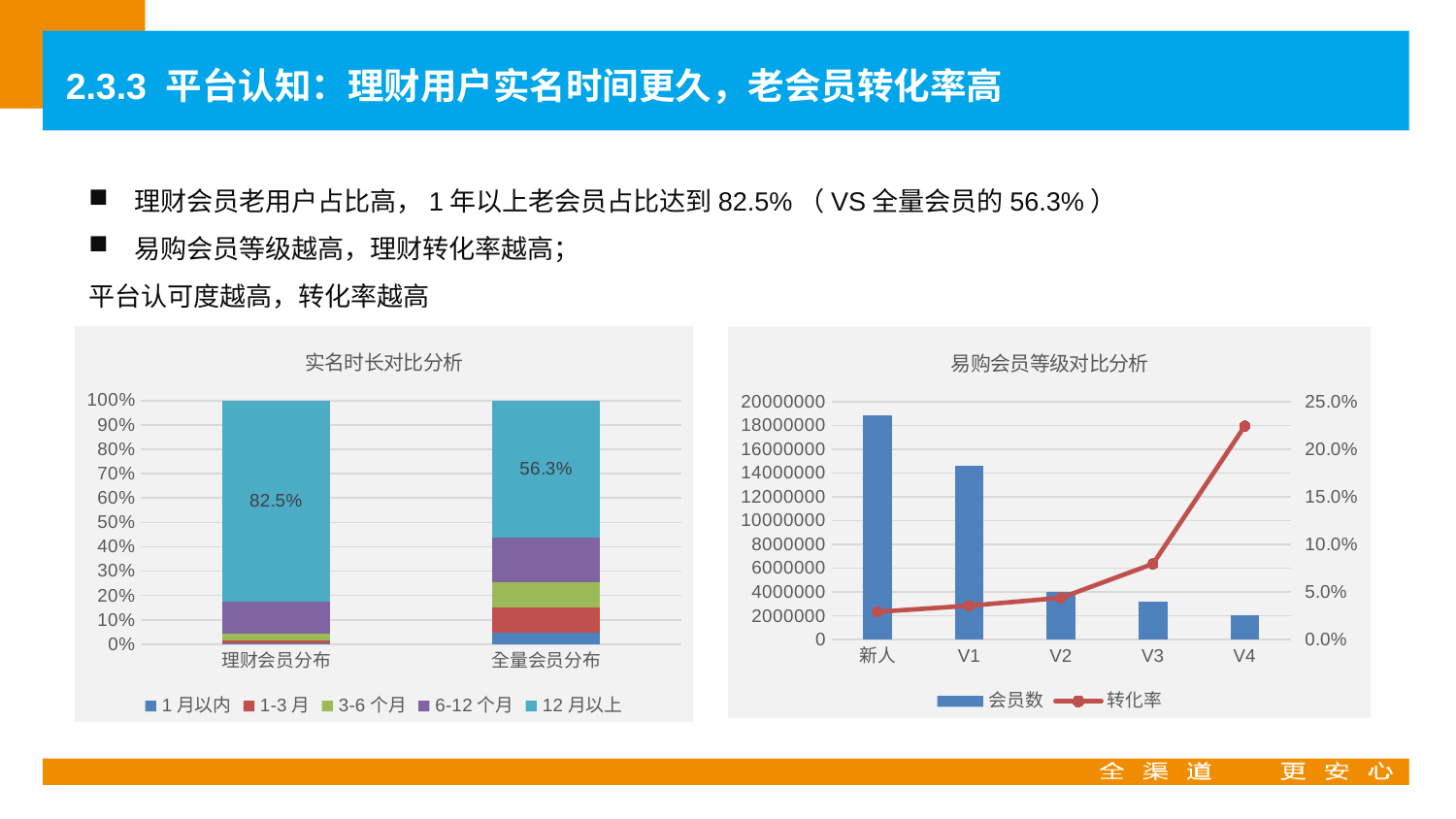

2.3.3 平台认知：理财用户实名时间更久，老会员转化率高
理财会员老用户占比高，1年以上老会员占比达到82.5%（VS全量会员的56.3%）
易购会员等级越高，理财转化率越高；
平台认可度越高，转化率越高

### Chart: 实名时长对比分析

| Category | 1月以内 | 1-3月 | 3-6个月 | 6-12个月 | 12月以上 |
|---|---|---|---|---|---|
| 理财会员分布 | 0.0021662634270898187 | 0.013406402446232533 | 0.02798705955598988 | 0.1314800731347871 | 0.8249602014359007 |
| 全量会员分布 | 0.045808932547621126 | 0.1035142962579643 | 0.10387370141185392 | 0.18410987718142707 | 0.5626931926011336 |

### Chart: 易购会员等级对比分析

| Category | 会员数 | 转化率 |
|---|---|---|
| 新人 | 18850014.0 | 0.02924629127596404 |
| V1 | 14617525.0 | 0.0356687606143995 |
| V2 | 4025707.0 | 0.04396842591872682 |
| V3 | 3198349.0 | 0.07956417514161213 |
| V4 | 2033801.0 | 0.2243184067664437 |